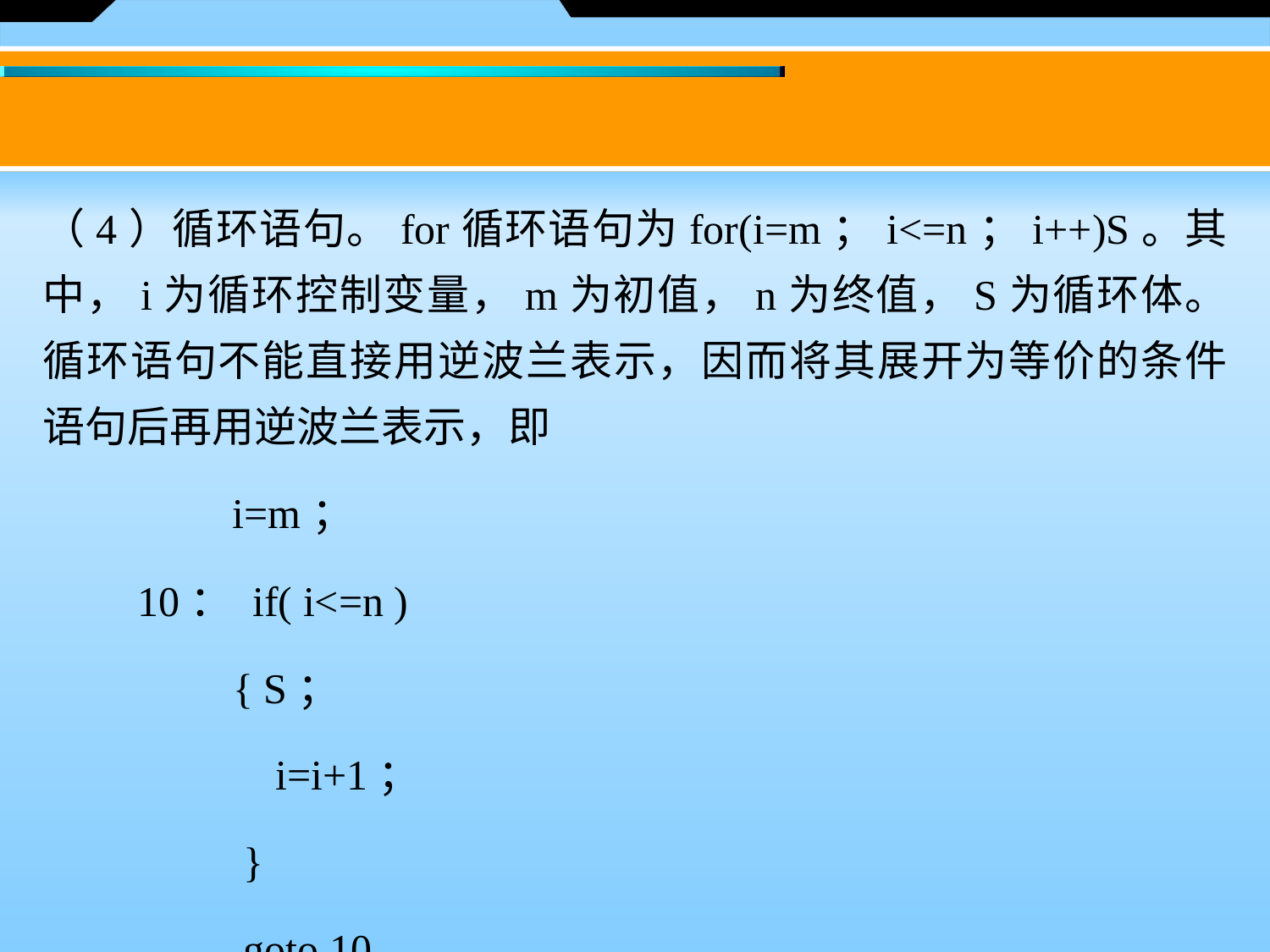

（4）循环语句。for循环语句为for(i=m；i<=n；i++)S。其中，i为循环控制变量，m为初值，n为终值，S为循环体。循环语句不能直接用逆波兰表示，因而将其展开为等价的条件语句后再用逆波兰表示，即
　          　i=m；
         10： if( i<=n )
                  { S；
                      i=i+1；
                   }
                   goto 10